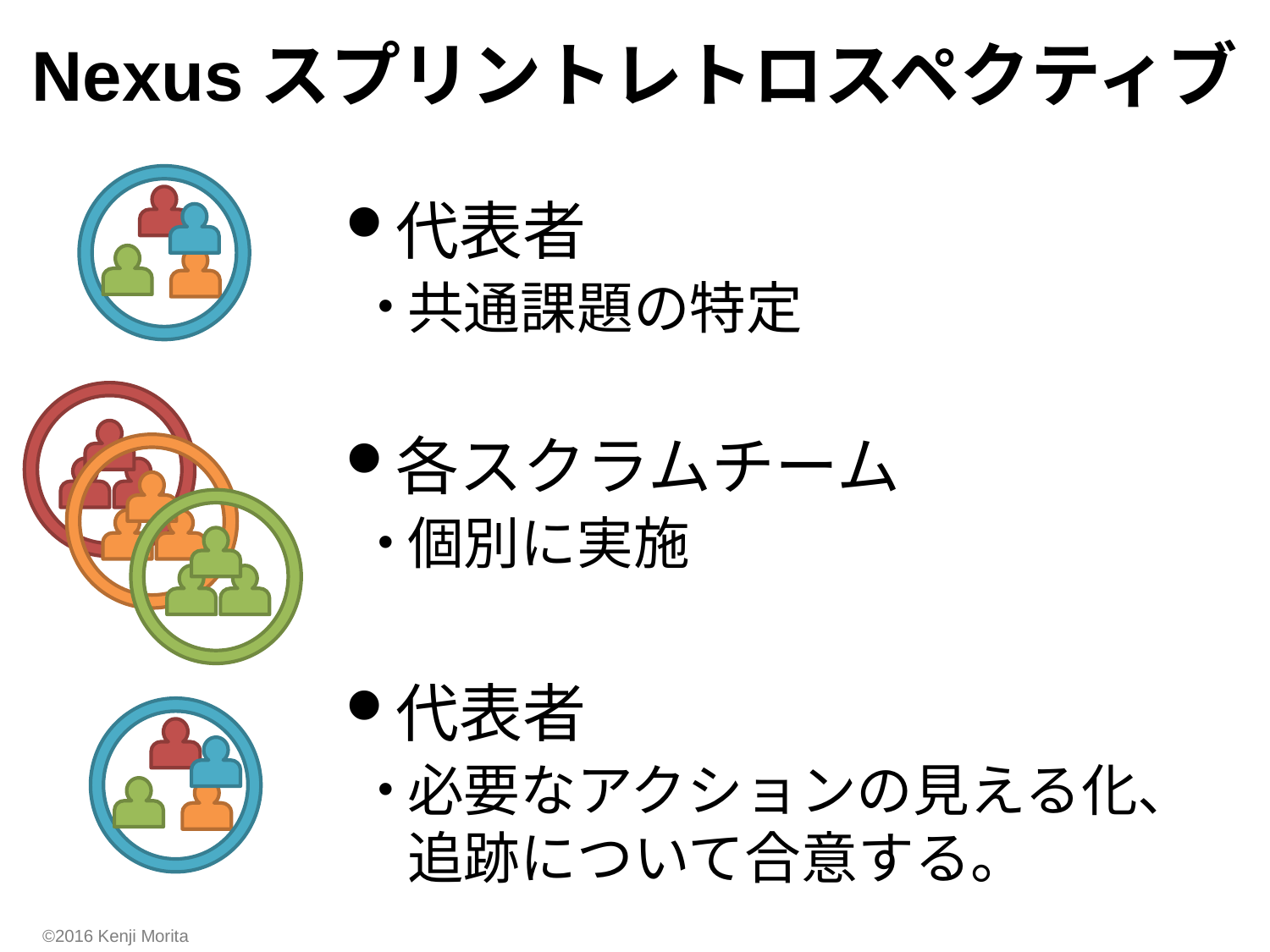

# Nexusスプリントレトロスペクティブ

代表者
共通課題の特定

各スクラムチーム
個別に実施

代表者
必要なアクションの見える化、追跡について合意する。